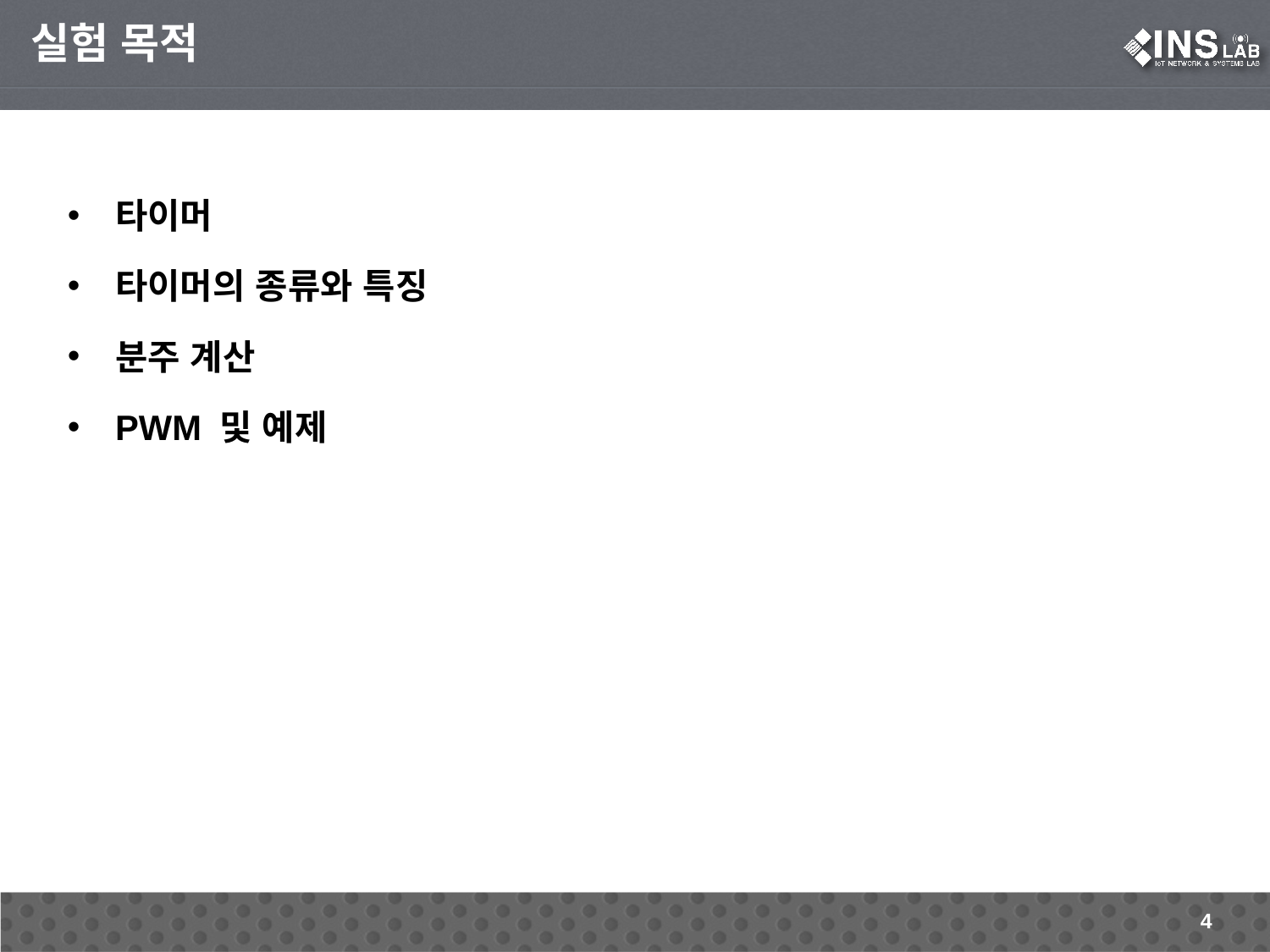

실험 목적
타이머
타이머의 종류와 특징
분주 계산
PWM 및 예제

4